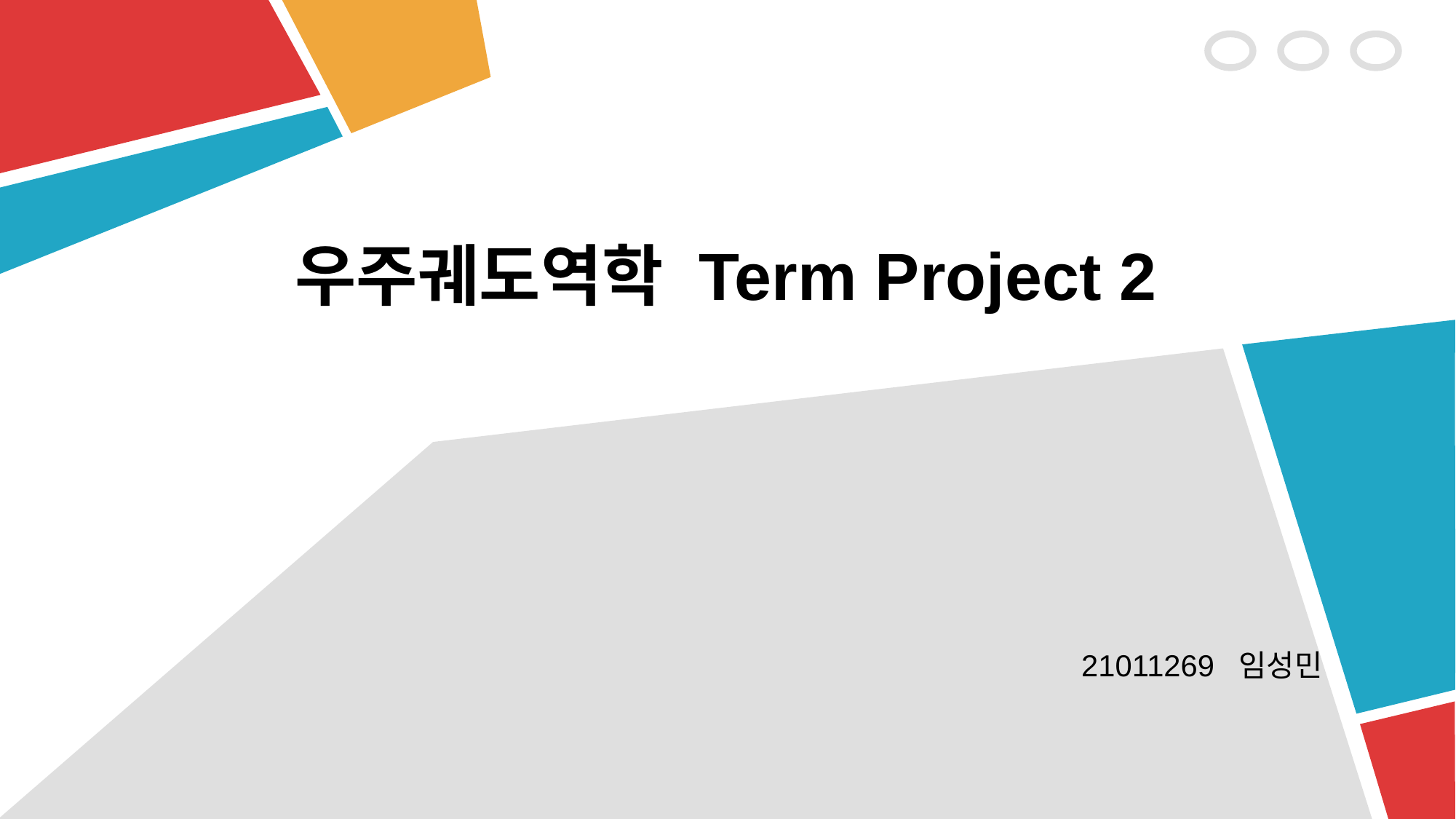

# 우주궤도역학 Term Project 2
21011269  임성민